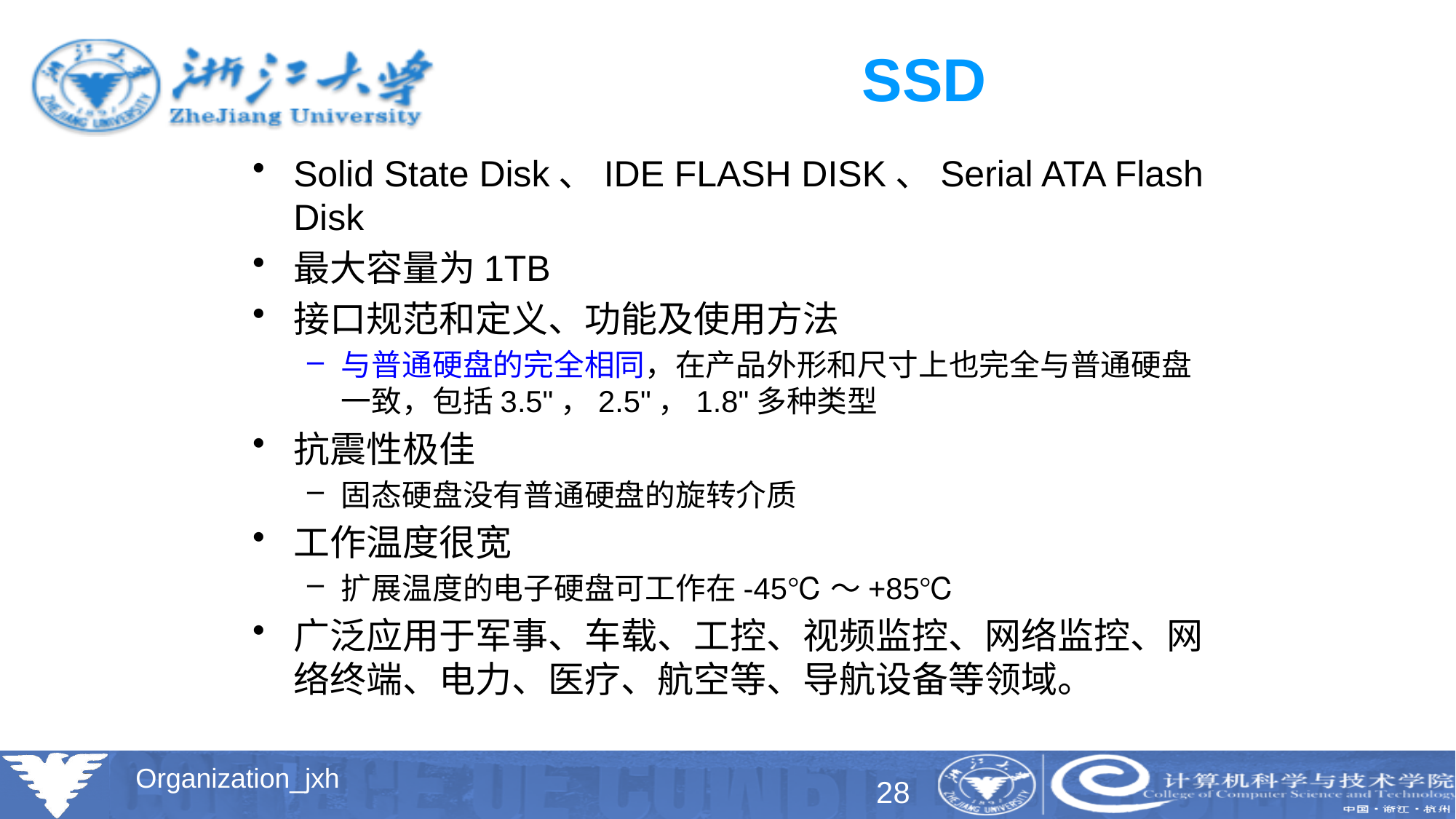

# SSD
Solid State Disk、IDE FLASH DISK、Serial ATA Flash Disk
最大容量为1TB
接口规范和定义、功能及使用方法
与普通硬盘的完全相同，在产品外形和尺寸上也完全与普通硬盘一致，包括3.5"，2.5"，1.8"多种类型
抗震性极佳
固态硬盘没有普通硬盘的旋转介质
工作温度很宽
扩展温度的电子硬盘可工作在-45℃～+85℃
广泛应用于军事、车载、工控、视频监控、网络监控、网络终端、电力、医疗、航空等、导航设备等领域。